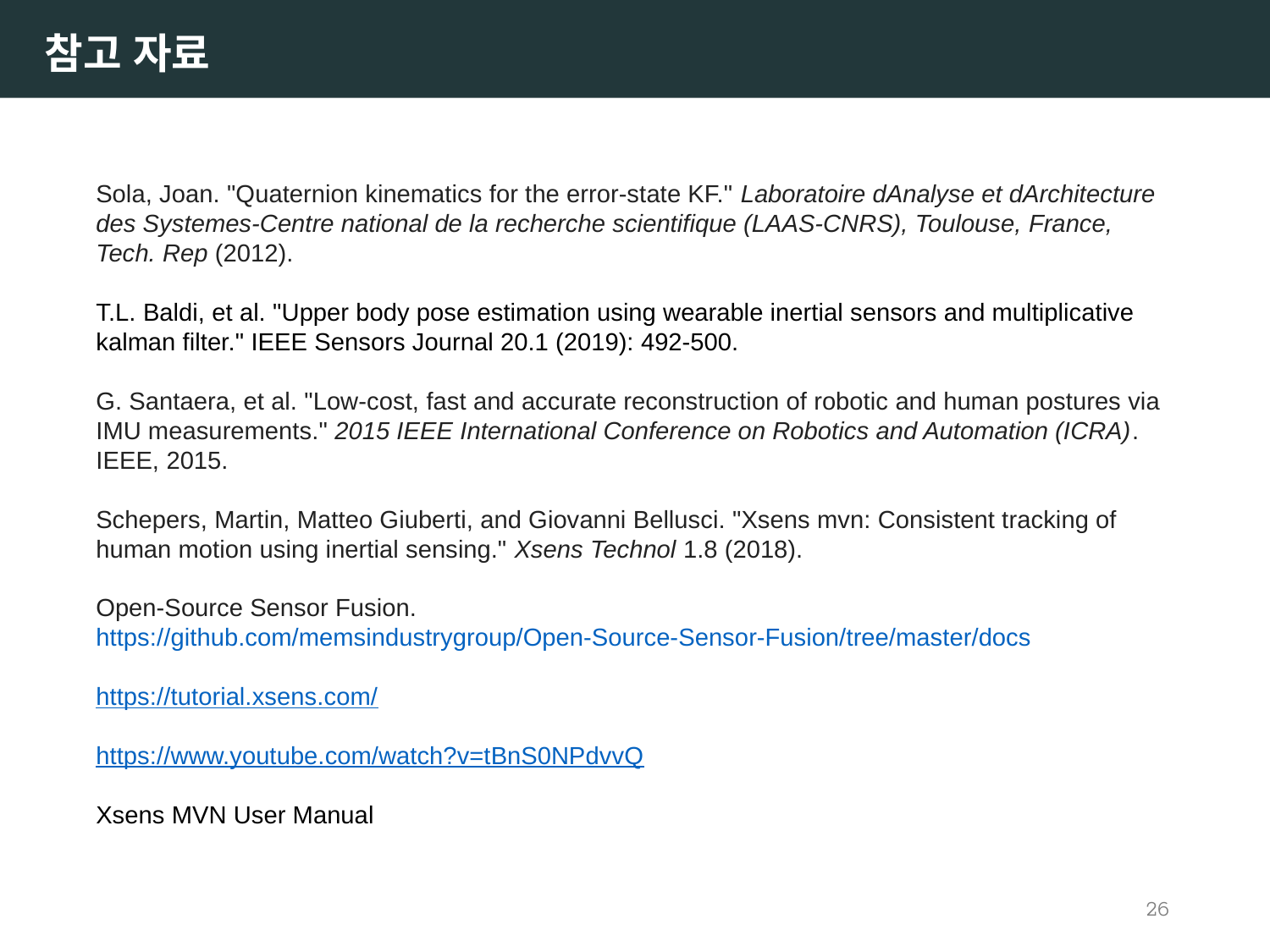

참고 자료
Sola, Joan. "Quaternion kinematics for the error-state KF." Laboratoire dAnalyse et dArchitecture des Systemes-Centre national de la recherche scientifique (LAAS-CNRS), Toulouse, France, Tech. Rep (2012).

T.L. Baldi, et al. "Upper body pose estimation using wearable inertial sensors and multiplicative kalman filter." IEEE Sensors Journal 20.1 (2019): 492-500.

G. Santaera, et al. "Low-cost, fast and accurate reconstruction of robotic and human postures via IMU measurements." 2015 IEEE International Conference on Robotics and Automation (ICRA). IEEE, 2015.

Schepers, Martin, Matteo Giuberti, and Giovanni Bellusci. "Xsens mvn: Consistent tracking of human motion using inertial sensing." Xsens Technol 1.8 (2018).

Open-Source Sensor Fusion. https://github.com/memsindustrygroup/Open-Source-Sensor-Fusion/tree/master/docs

https://tutorial.xsens.com/

https://www.youtube.com/watch?v=tBnS0NPdvvQ

Xsens MVN User Manual
26